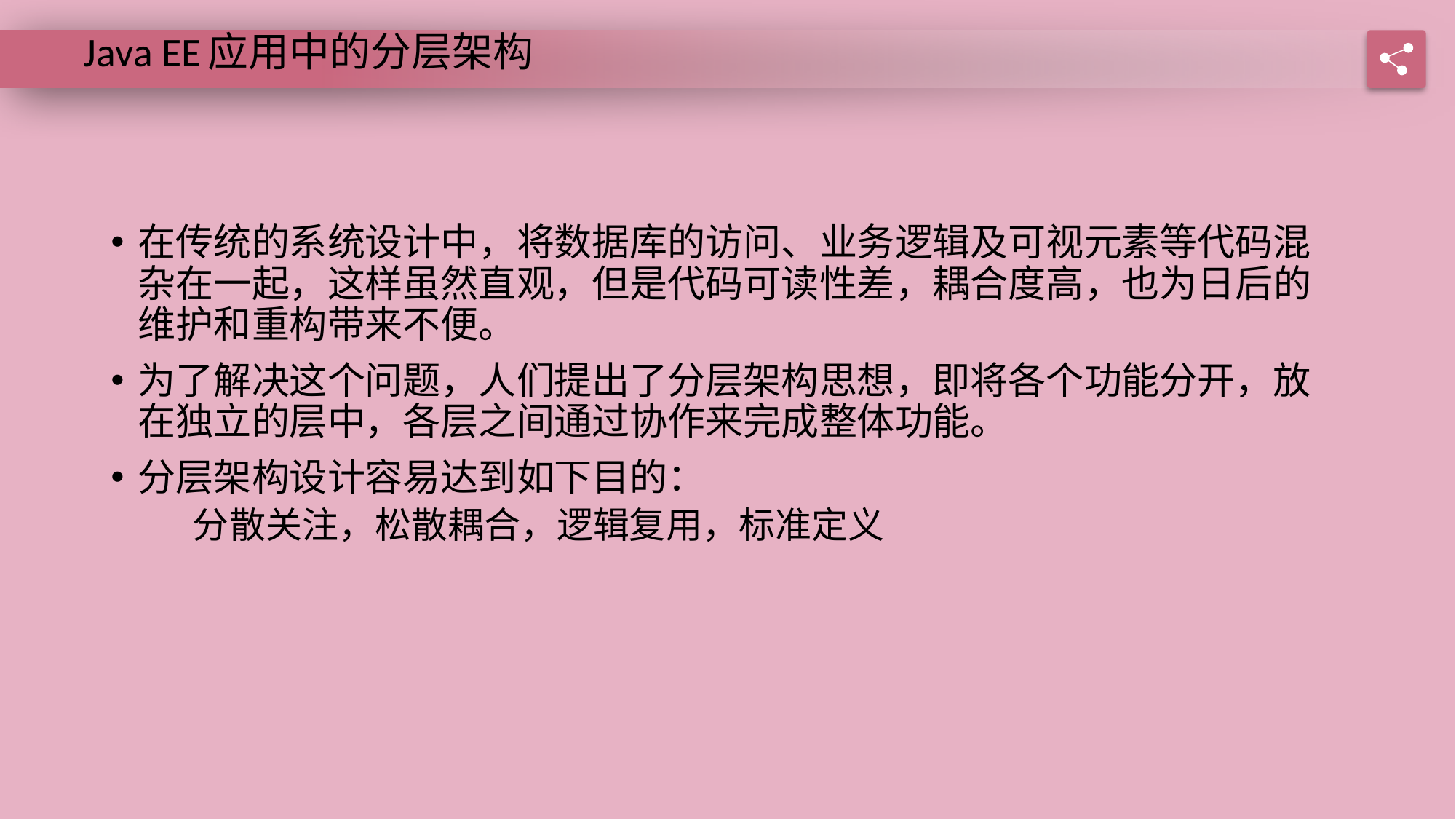

在传统的系统设计中，将数据库的访问、业务逻辑及可视元素等代码混杂在一起，这样虽然直观，但是代码可读性差，耦合度高，也为日后的维护和重构带来不便。
为了解决这个问题，人们提出了分层架构思想，即将各个功能分开，放在独立的层中，各层之间通过协作来完成整体功能。
分层架构设计容易达到如下目的：
	分散关注，松散耦合，逻辑复用，标准定义
Java EE应用中的分层架构